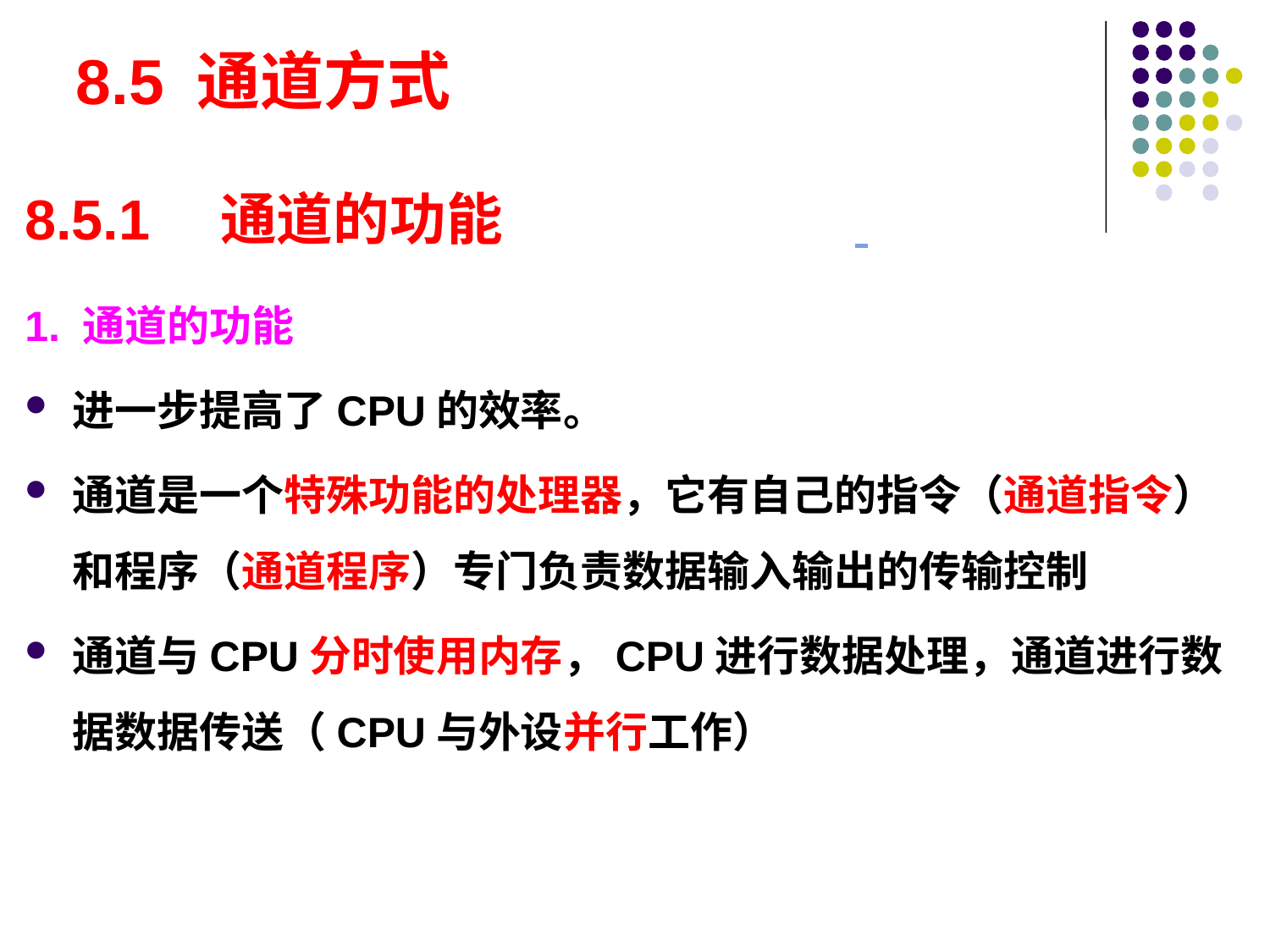

# 8.5 通道方式
8.5.1　通道的功能
1. 通道的功能
进一步提高了CPU的效率。
通道是一个特殊功能的处理器，它有自己的指令（通道指令）和程序（通道程序）专门负责数据输入输出的传输控制
通道与CPU分时使用内存，CPU进行数据处理，通道进行数据数据传送（CPU与外设并行工作）